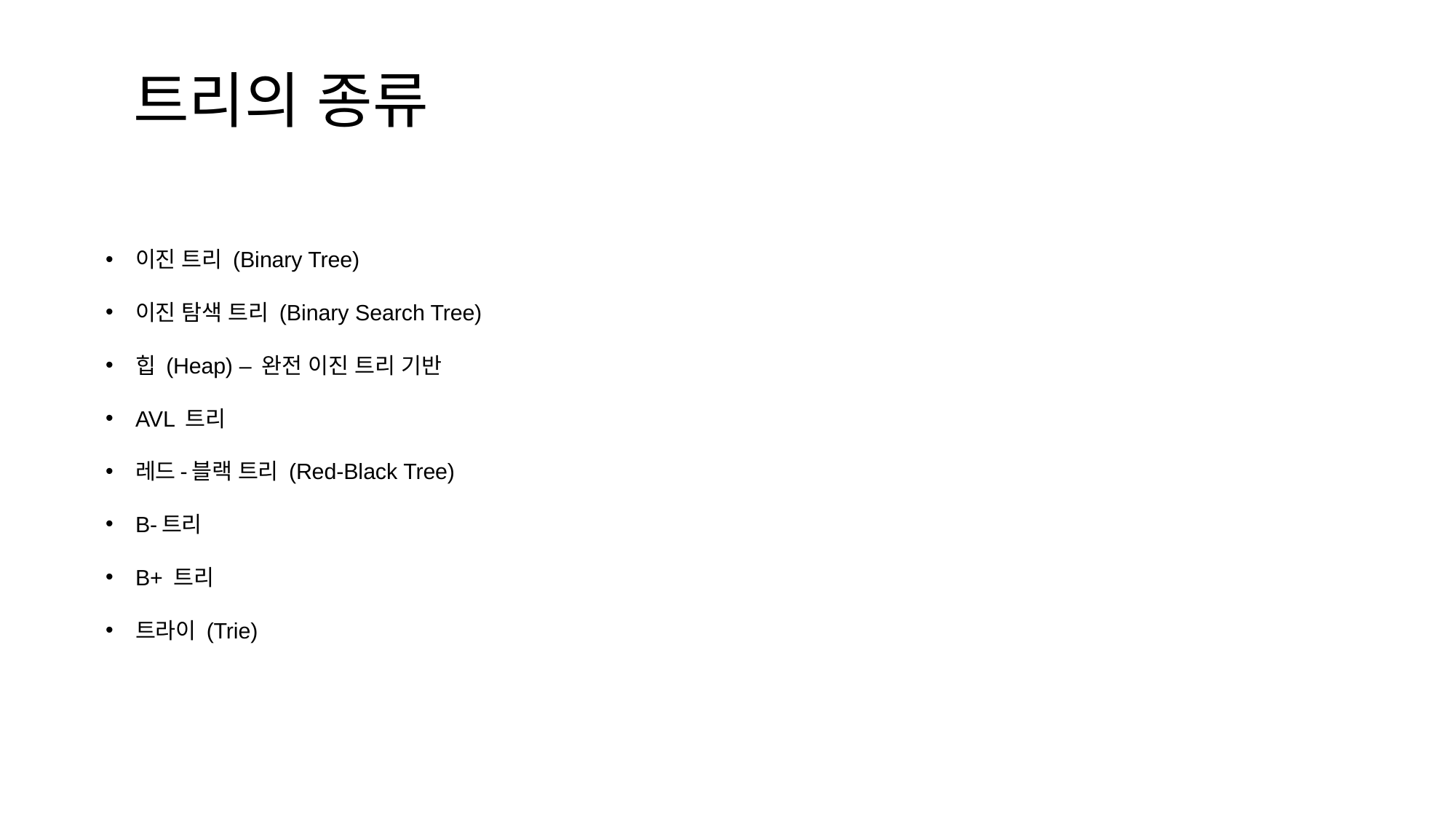

# 트리의 종류

이진 트리 (Binary Tree)

이진 탐색 트리 (Binary Search Tree)

힙 (Heap) – 완전 이진 트리 기반

AVL 트리

레드-블랙 트리 (Red-Black Tree)

B-트리

B+ 트리

트라이 (Trie)